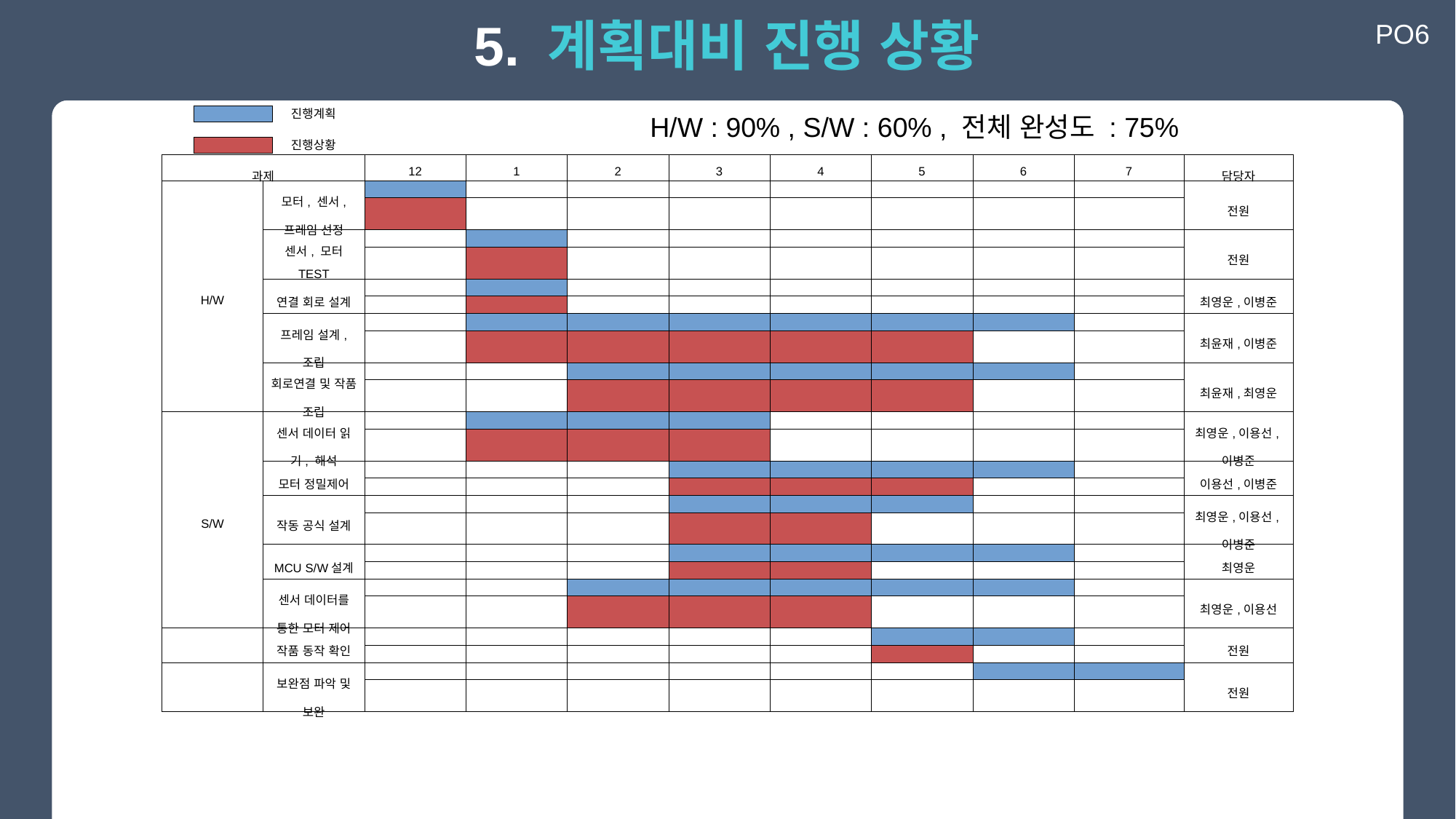

5. 계획대비 진행 상황
PO6
진행계획
H/W : 90% , S/W : 60% , 전체 완성도 : 75%

진행상황

| 과제 |  | 12 | 1 | 2 | 3 | 4 | 5 | 6 | 7 | 담당자 |
| --- | --- | --- | --- | --- | --- | --- | --- | --- | --- | --- |
| H/W | 모터, 센서, 프레임 선정 |  |  |  |  |  |  |  |  | 전원 |
|  |  |  |  |  |  |  |  |  |  |  |
|  | 센서, 모터 TEST |  |  |  |  |  |  |  |  | 전원 |
|  |  |  |  |  |  |  |  |  |  |  |
|  | 연결 회로 설계 |  |  |  |  |  |  |  |  | 최영운,이병준 |
|  |  |  |  |  |  |  |  |  |  |  |
|  | 프레임 설계, 조립 |  |  |  |  |  |  |  |  | 최윤재,이병준 |
|  |  |  |  |  |  |  |  |  |  |  |
|  | 회로연결 및 작품 조립 |  |  |  |  |  |  |  |  | 최윤재,최영운 |
|  |  |  |  |  |  |  |  |  |  |  |
| S/W | 센서 데이터 읽기, 해석 |  |  |  |  |  |  |  |  | 최영운,이용선,이병준 |
|  |  |  |  |  |  |  |  |  |  |  |
|  | 모터 정밀제어 |  |  |  |  |  |  |  |  | 이용선,이병준 |
|  |  |  |  |  |  |  |  |  |  |  |
|  | 작동 공식 설계 |  |  |  |  |  |  |  |  | 최영운,이용선,이병준 |
|  |  |  |  |  |  |  |  |  |  |  |
|  | MCU S/W설계 |  |  |  |  |  |  |  |  | 최영운 |
|  |  |  |  |  |  |  |  |  |  |  |
|  | 센서 데이터를 통한 모터 제어 |  |  |  |  |  |  |  |  | 최영운,이용선 |
|  |  |  |  |  |  |  |  |  |  |  |
|  | 작품 동작 확인 |  |  |  |  |  |  |  |  | 전원 |
|  |  |  |  |  |  |  |  |  |  |  |
|  | 보완점 파악 및 보완 |  |  |  |  |  |  |  |  | 전원 |
|  |  |  |  |  |  |  |  |  |  |  |